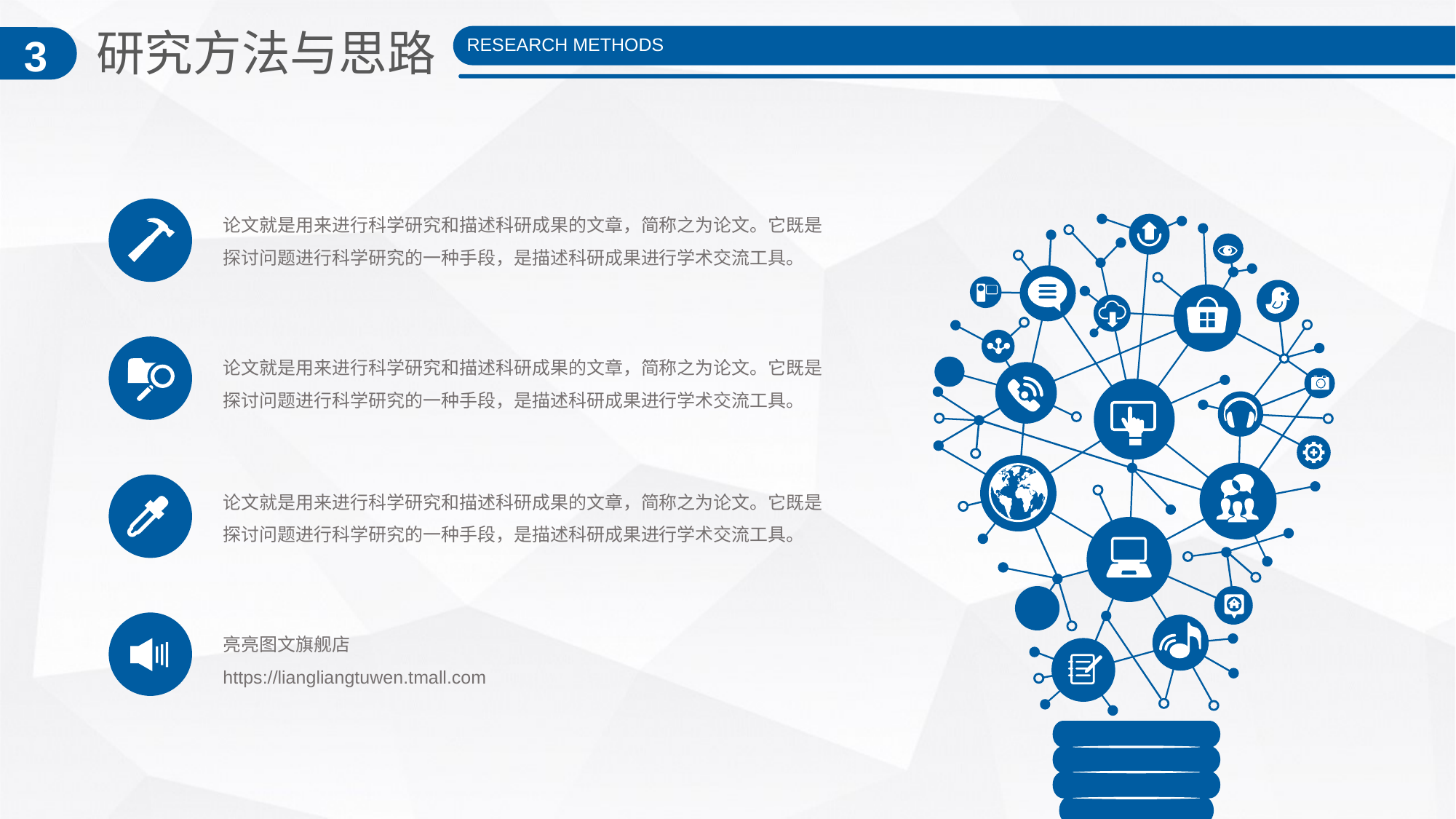

研究方法与思路
3

RESEARCH METHODS

论文就是用来进行科学研究和描述科研成果的文章，简称之为论文。它既是探讨问题进行科学研究的一种手段，是描述科研成果进行学术交流工具。

论文就是用来进行科学研究和描述科研成果的文章，简称之为论文。它既是探讨问题进行科学研究的一种手段，是描述科研成果进行学术交流工具。
论文就是用来进行科学研究和描述科研成果的文章，简称之为论文。它既是探讨问题进行科学研究的一种手段，是描述科研成果进行学术交流工具。

亮亮图文旗舰店
https://liangliangtuwen.tmall.com